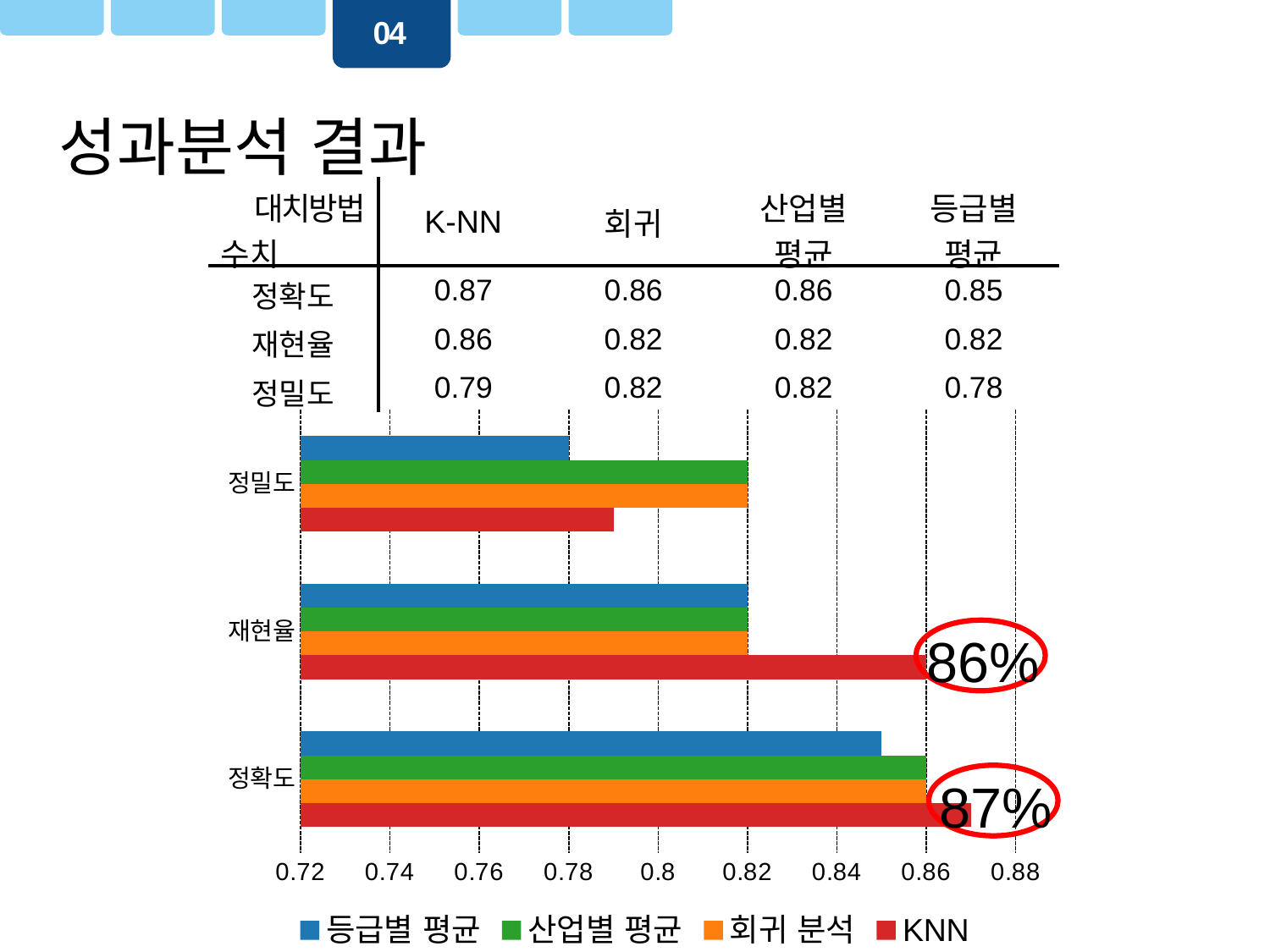

04

성과분석 결과
| 대치방법 수치 | K-NN | 회귀 | 산업별 평균 | 등급별 평균 |
| --- | --- | --- | --- | --- |
| 정확도 | 0.87 | 0.86 | 0.86 | 0.85 |
| 재현율 | 0.86 | 0.82 | 0.82 | 0.82 |
| 정밀도 | 0.79 | 0.82 | 0.82 | 0.78 |

### Chart

| Category | KNN | 회귀 분석 | 산업별 평균 | 등급별 평균 |
|---|---|---|---|---|
| 정확도 | 0.87 | 0.86 | 0.86 | 0.85 |
| 재현율 | 0.86 | 0.82 | 0.82 | 0.82 |
| 정밀도 | 0.79 | 0.82 | 0.82 | 0.78 |
86%

87%